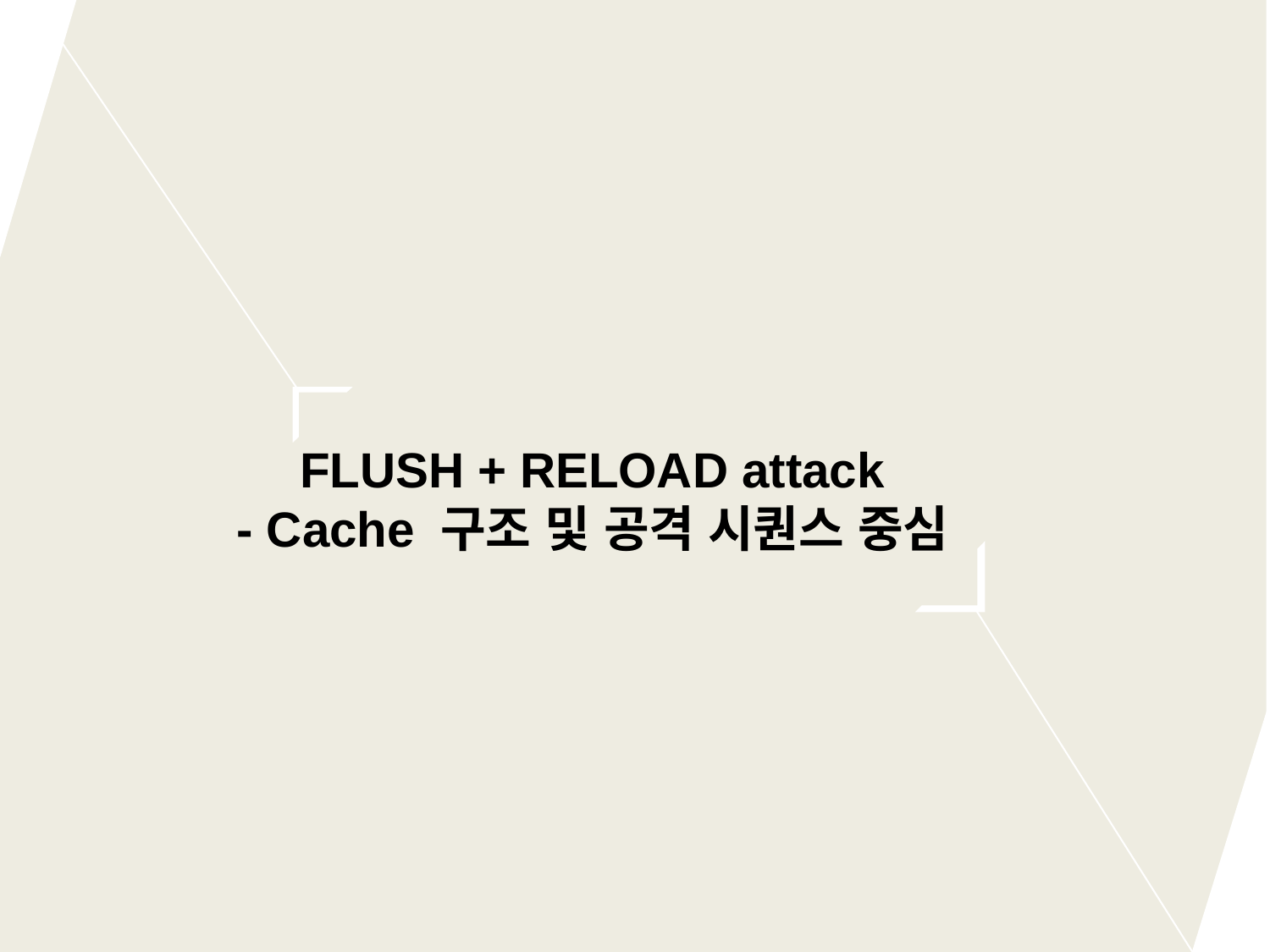

FLUSH + RELOAD attack
- Cache 구조 및 공격 시퀀스 중심